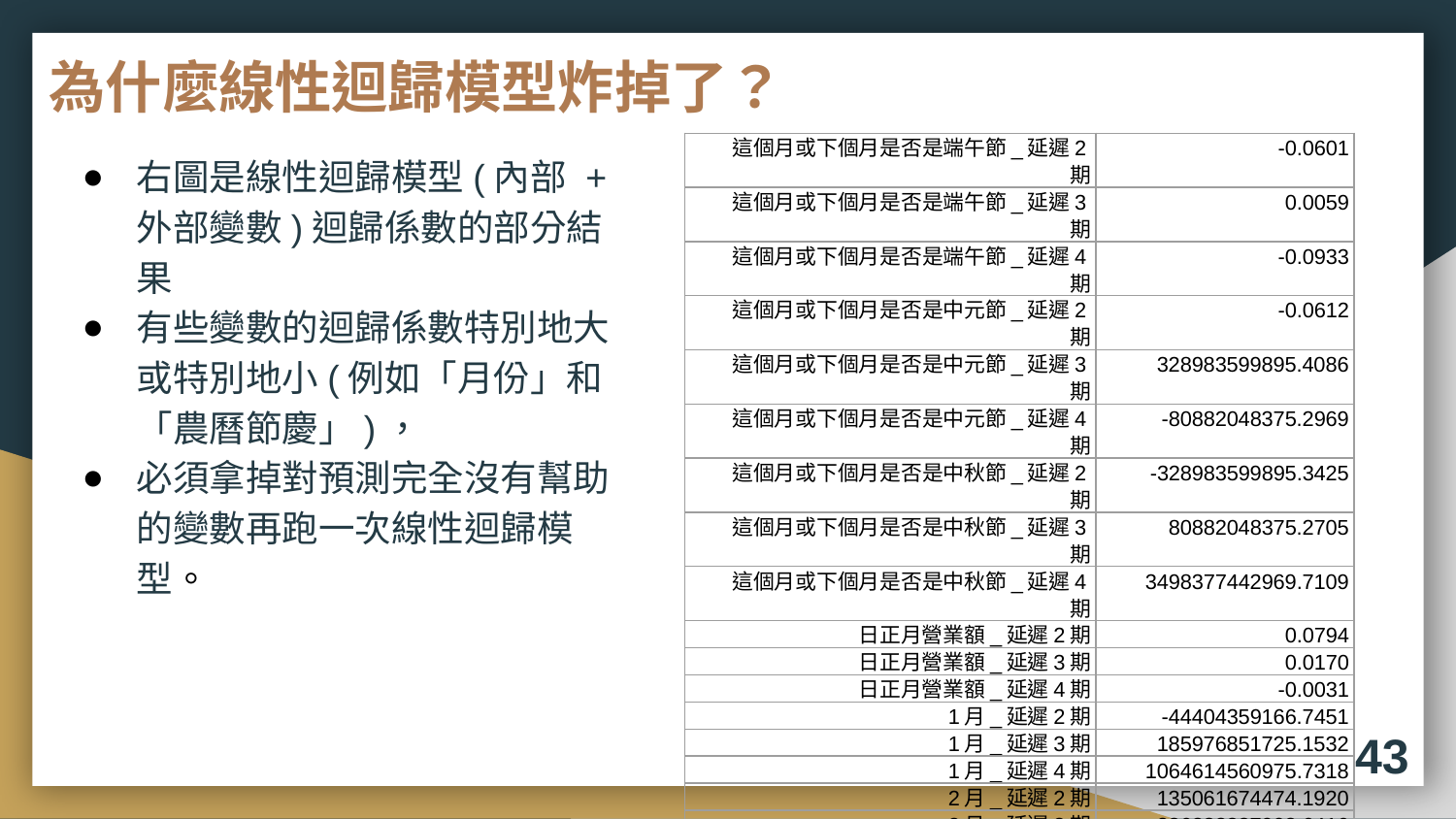

# 為什麼線性迴歸模型炸掉了？
| 這個月或下個月是否是端午節\_延遲2期 | -0.0601 |
| --- | --- |
| 這個月或下個月是否是端午節\_延遲3期 | 0.0059 |
| 這個月或下個月是否是端午節\_延遲4期 | -0.0933 |
| 這個月或下個月是否是中元節\_延遲2期 | -0.0612 |
| 這個月或下個月是否是中元節\_延遲3期 | 328983599895.4086 |
| 這個月或下個月是否是中元節\_延遲4期 | -80882048375.2969 |
| 這個月或下個月是否是中秋節\_延遲2期 | -328983599895.3425 |
| 這個月或下個月是否是中秋節\_延遲3期 | 80882048375.2705 |
| 這個月或下個月是否是中秋節\_延遲4期 | 3498377442969.7109 |
| 日正月營業額\_延遲2期 | 0.0794 |
| 日正月營業額\_延遲3期 | 0.0170 |
| 日正月營業額\_延遲4期 | -0.0031 |
| 1月\_延遲2期 | -44404359166.7451 |
| 1月\_延遲3期 | 185976851725.1532 |
| 1月\_延遲4期 | 1064614560975.7318 |
| 2月\_延遲2期 | 135061674474.1920 |
| 2月\_延遲3期 | 886288837908.6416 |
| 2月\_延遲4期 | 1576125964201.8447 |
| 3月\_延遲2期 | 702386645622.2358 |
| 3月\_延遲3期 | 1556631994920.2566 |
| 3月\_延遲4期 | 1323236431167.3206 |
右圖是線性迴歸模型(內部 + 外部變數)迴歸係數的部分結果
有些變數的迴歸係數特別地大或特別地小(例如「月份」和「農曆節慶」)，
必須拿掉對預測完全沒有幫助的變數再跑一次線性迴歸模型。
43